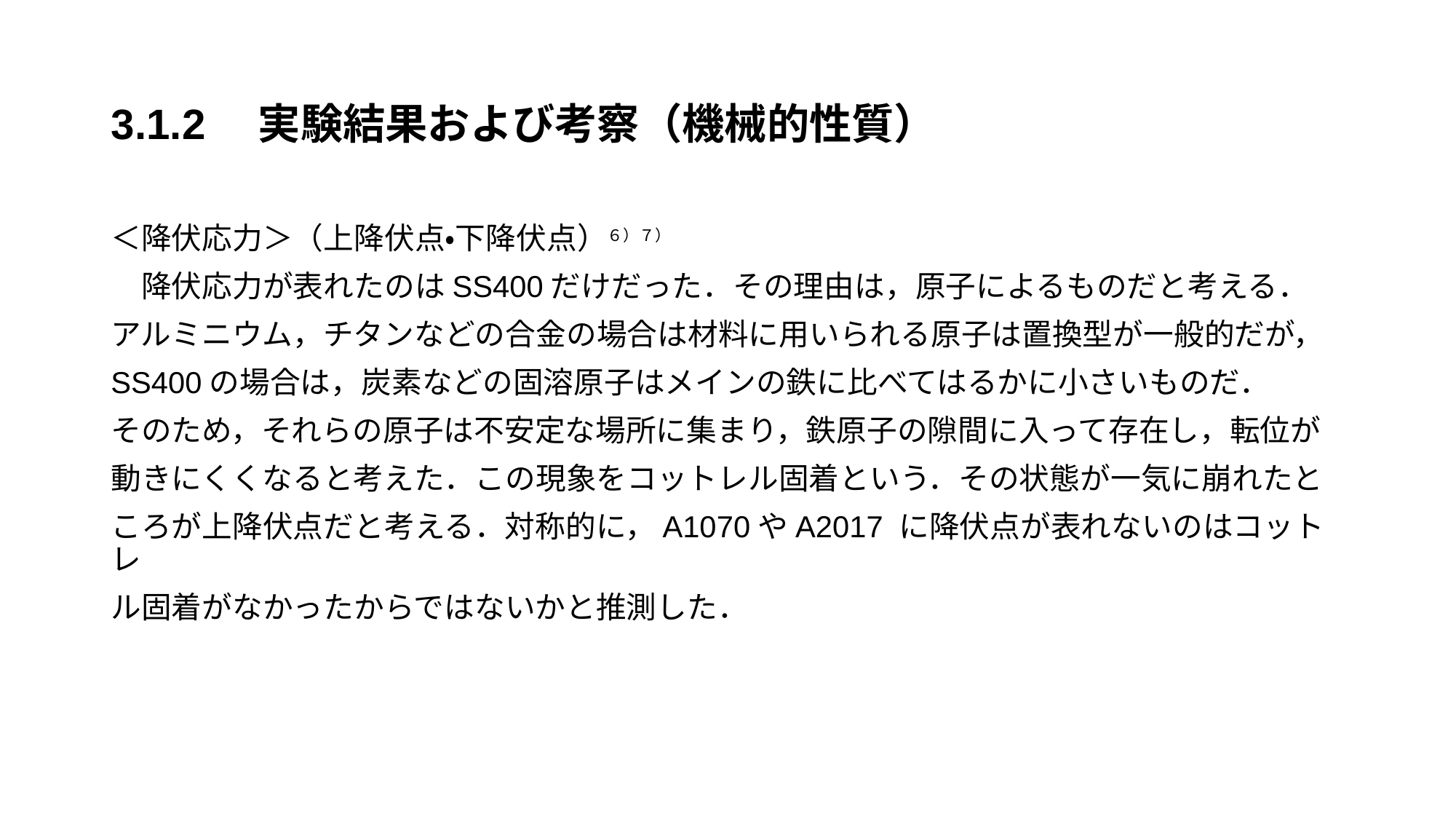

#
3.1.2　実験結果および考察（機械的性質）
＜降伏応力＞（上降伏点・下降伏点）６）７）
　降伏応力が表れたのはSS400だけだった．その理由は，原子によるものだと考える．
アルミニウム，チタンなどの合金の場合は材料に用いられる原子は置換型が一般的だが，
SS400の場合は，炭素などの固溶原子はメインの鉄に比べてはるかに小さいものだ．
そのため，それらの原子は不安定な場所に集まり，鉄原子の隙間に入って存在し，転位が
動きにくくなると考えた．この現象をコットレル固着という．その状態が一気に崩れたと
ころが上降伏点だと考える．対称的に，A1070やA2017 に降伏点が表れないのはコットレ
ル固着がなかったからではないかと推測した．